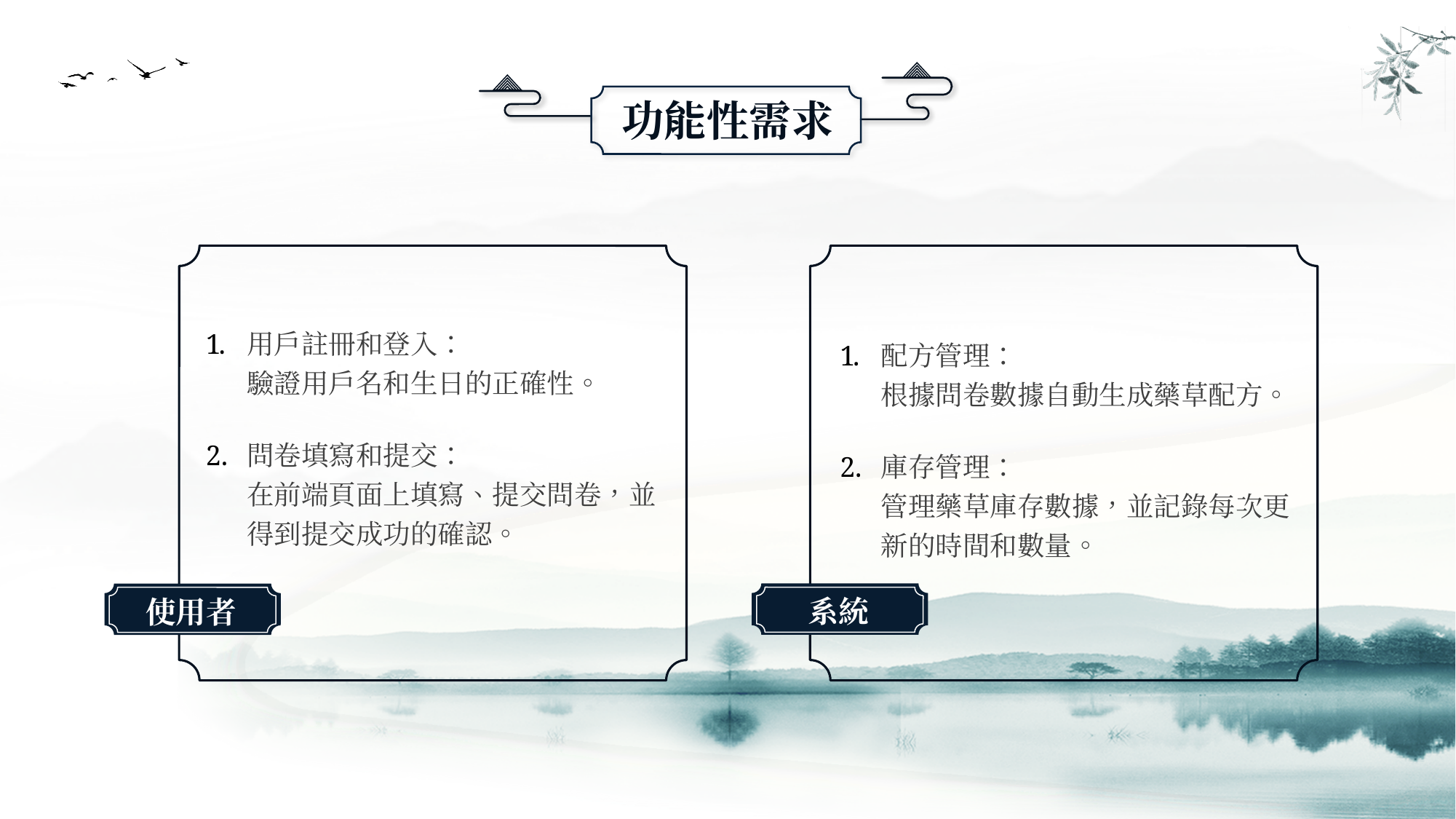

功能性需求

用戶註冊和登入：
驗證用戶名和生日的正確性。
問卷填寫和提交：
在前端頁面上填寫、提交問卷，並得到提交成功的確認。
配方管理：
根據問卷數據自動生成藥草配方。
庫存管理：
管理藥草庫存數據，並記錄每次更新的時間和數量。

系統
使用者